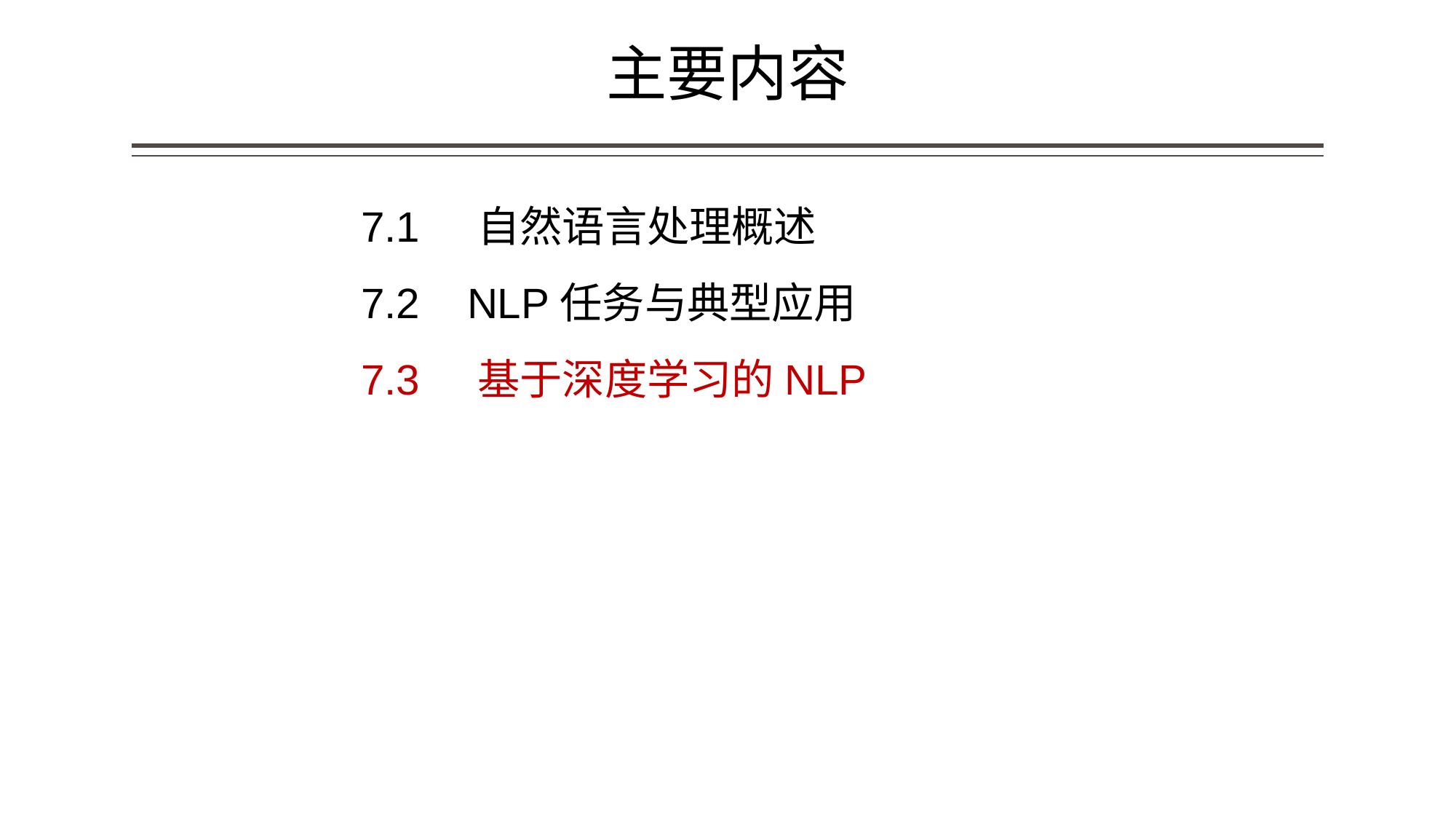

# 主要内容
7.1    自然语言处理概述
7.2    NLP任务与典型应用
7.3    基于深度学习的NLP